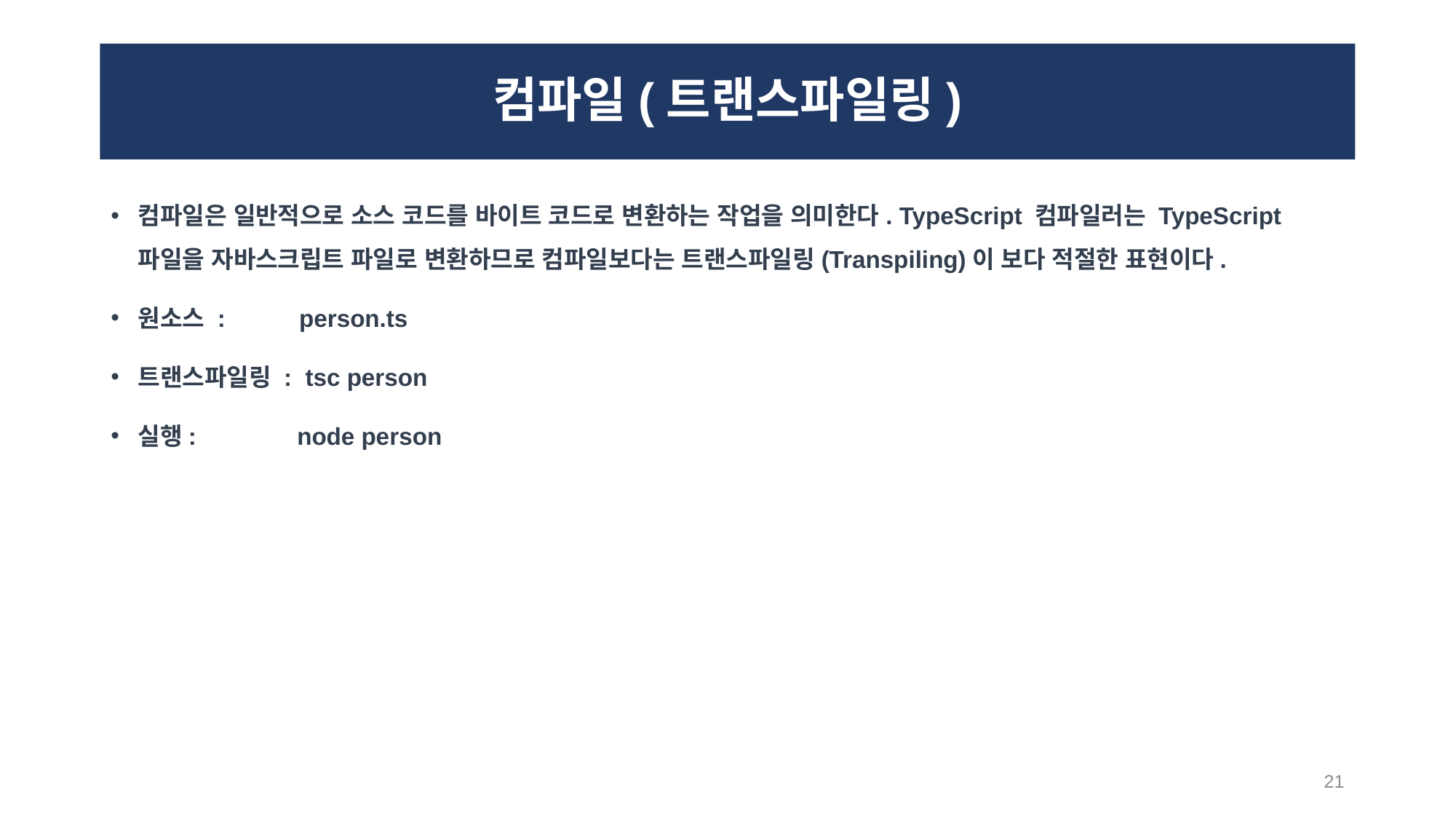

# 컴파일(트랜스파일링)
컴파일은 일반적으로 소스 코드를 바이트 코드로 변환하는 작업을 의미한다. TypeScript 컴파일러는 TypeScript 파일을 자바스크립트 파일로 변환하므로 컴파일보다는 트랜스파일링(Transpiling)이 보다 적절한 표현이다.
원소스 :           person.ts
트랜스파일링 :  tsc person
실행:               node person
21